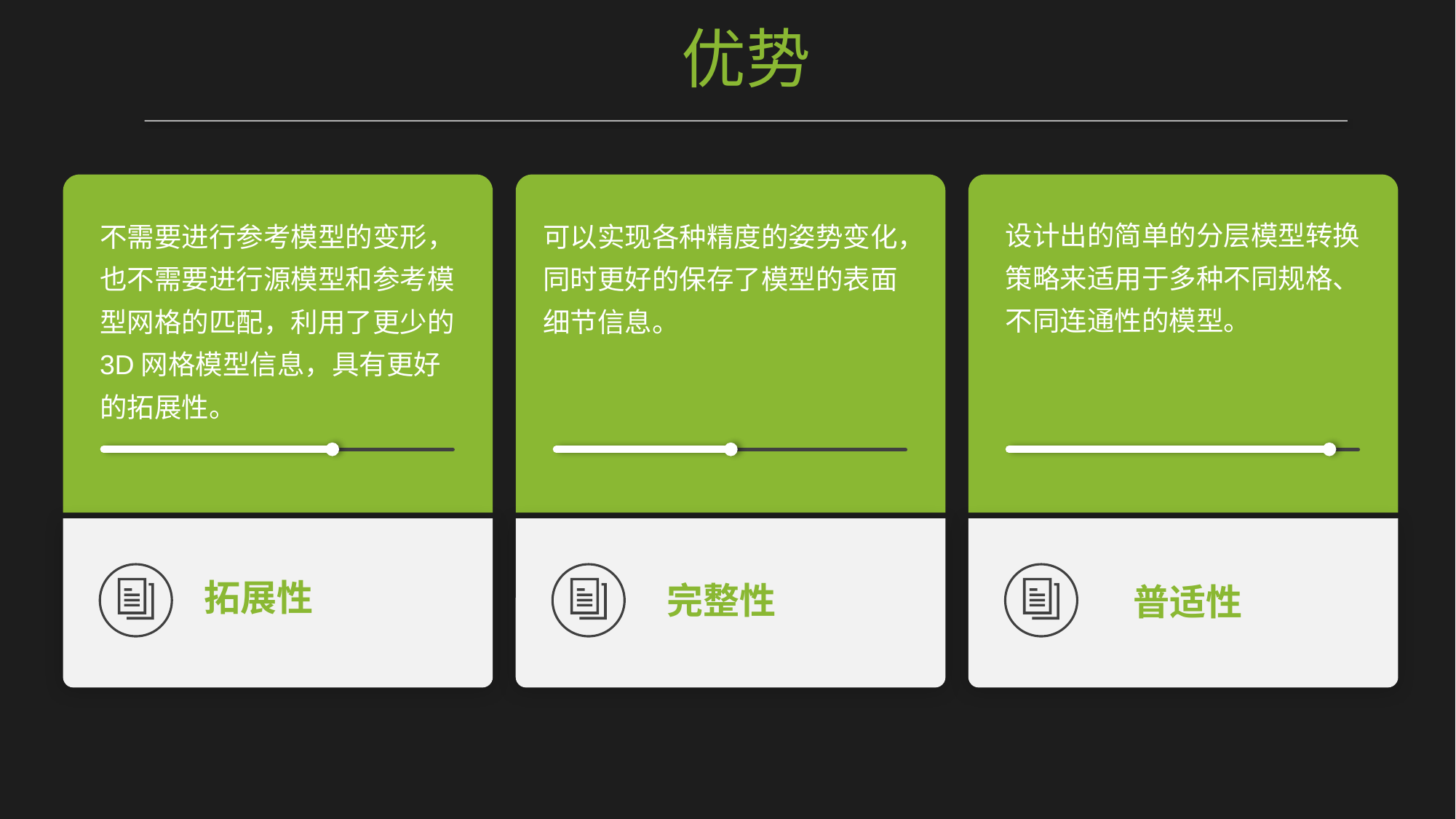

优势

设计出的简单的分层模型转换策略来适用于多种不同规格、不同连通性的模型。
可以实现各种精度的姿势变化，同时更好的保存了模型的表面细节信息。
不需要进行参考模型的变形，也不需要进行源模型和参考模型网格的匹配，利用了更少的3D网格模型信息，具有更好的拓展性。

拓展性
完整性
普适性